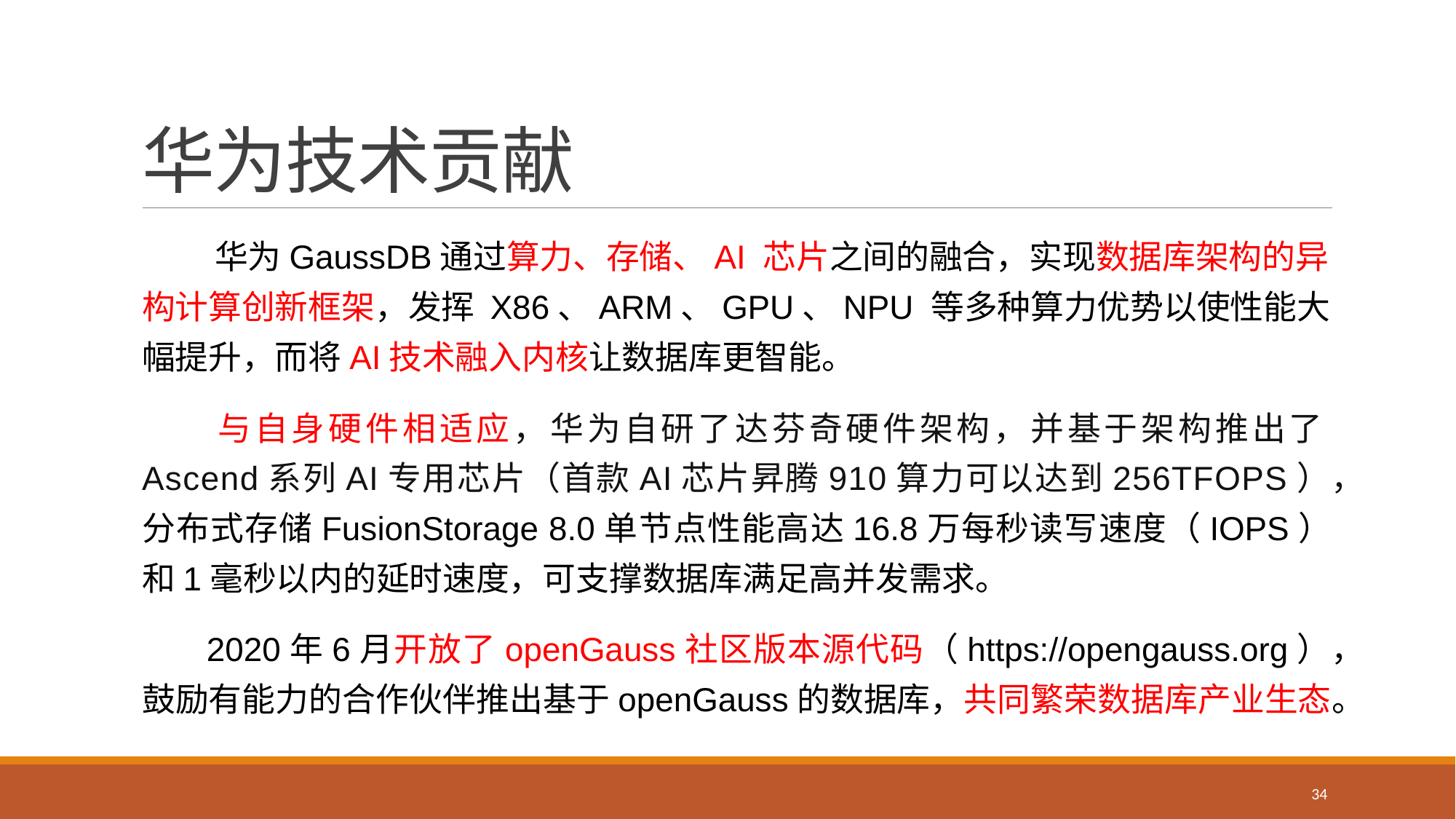

# 华为技术贡献
  华为GaussDB通过算力、存储、AI 芯片之间的融合，实现数据库架构的异构计算创新框架，发挥 X86、ARM、GPU、NPU 等多种算力优势以使性能大幅提升，而将AI技术融入内核让数据库更智能。
 与自身硬件相适应，华为自研了达芬奇硬件架构，并基于架构推出了Ascend系列AI专用芯片（首款AI芯片昇腾910算力可以达到256TFOPS），分布式存储FusionStorage 8.0单节点性能高达16.8万每秒读写速度（IOPS）和1毫秒以内的延时速度，可支撑数据库满足高并发需求。
 2020年6月开放了openGauss社区版本源代码（https://opengauss.org），鼓励有能力的合作伙伴推出基于openGauss的数据库，共同繁荣数据库产业生态。
34